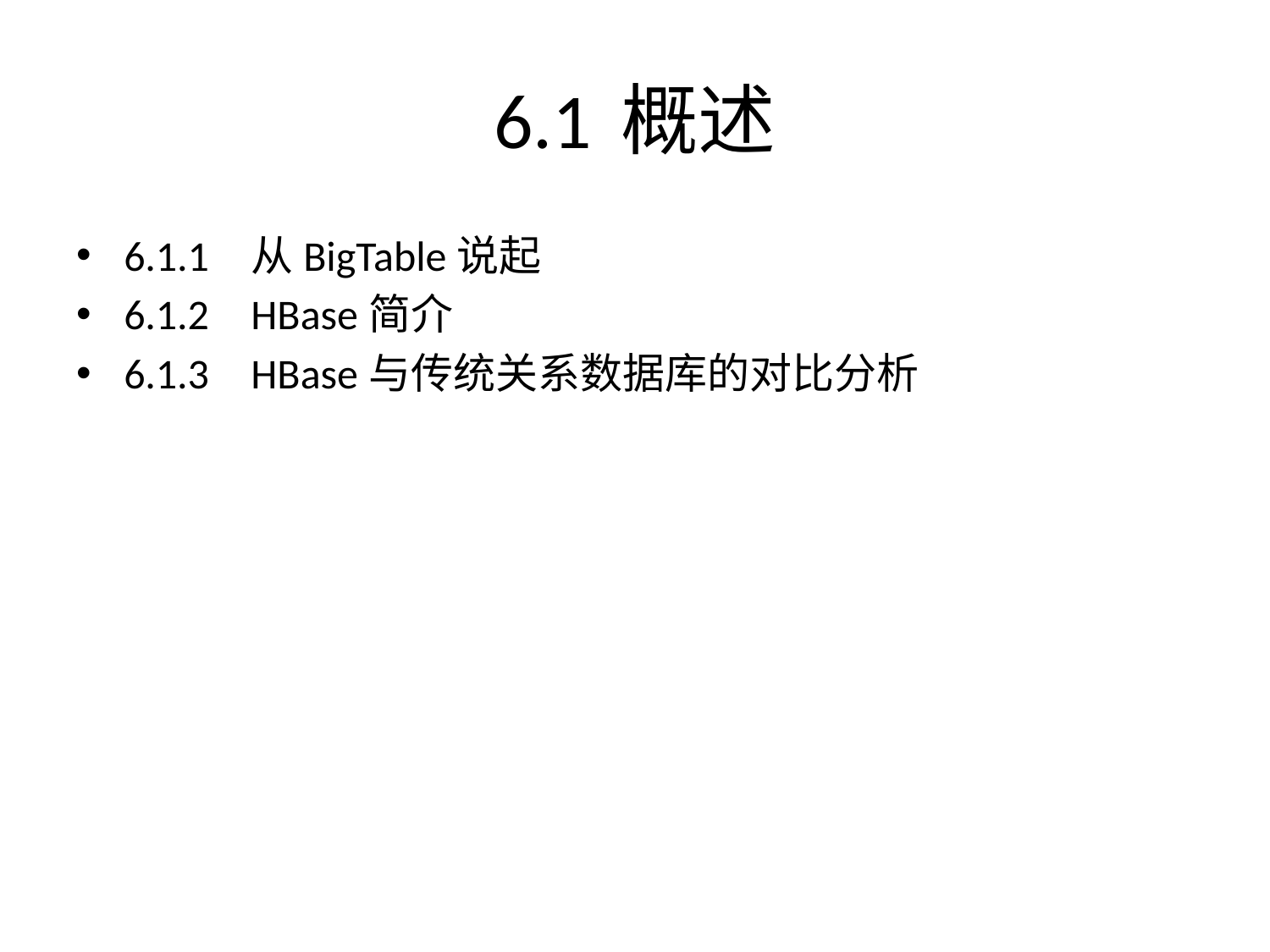

# 6.1	概述
6.1.1	从BigTable说起
6.1.2	HBase简介
6.1.3	HBase与传统关系数据库的对比分析